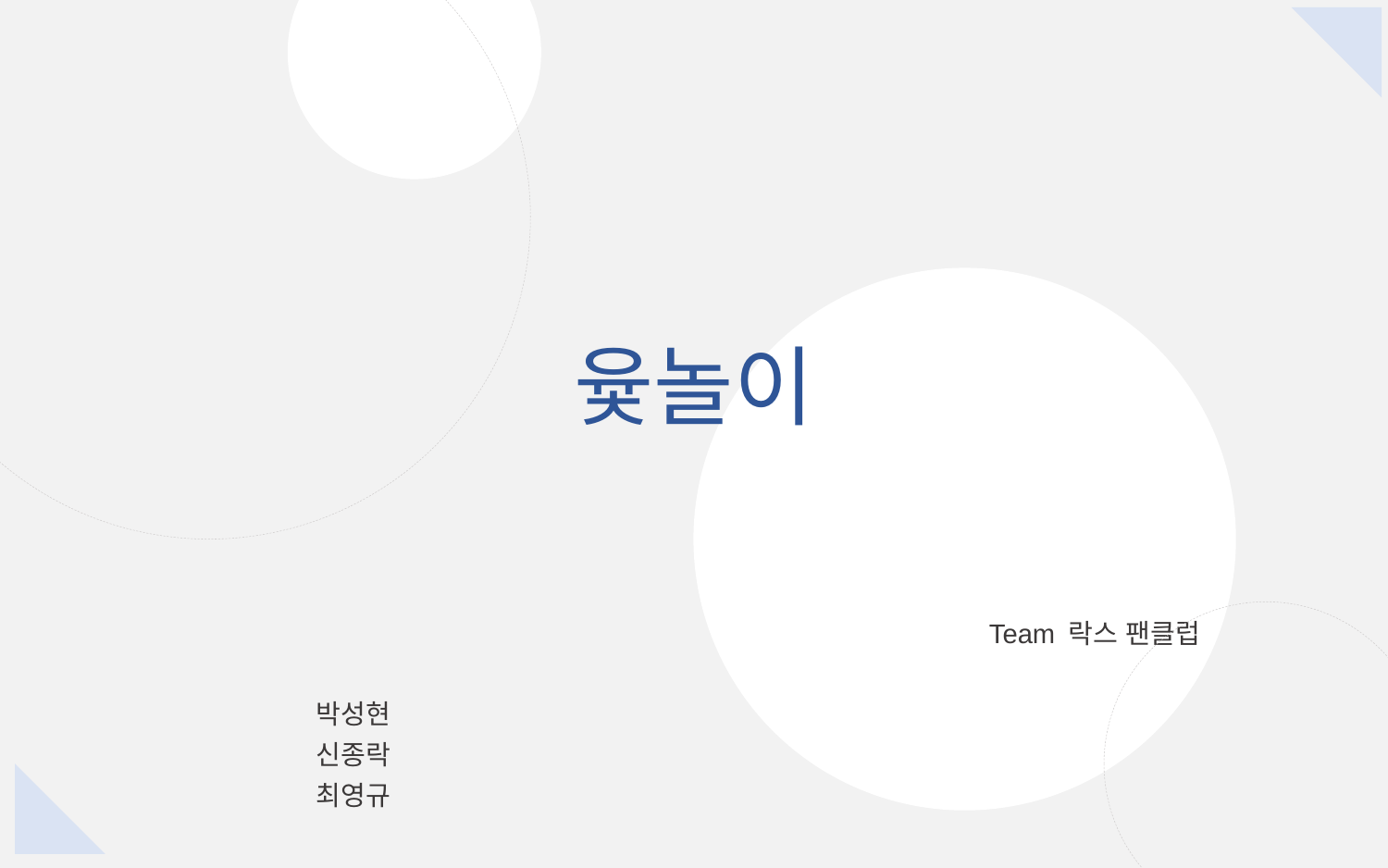

# 윷놀이

Team 락스 팬클럽

								  박성현
								  신종락
								  최영규